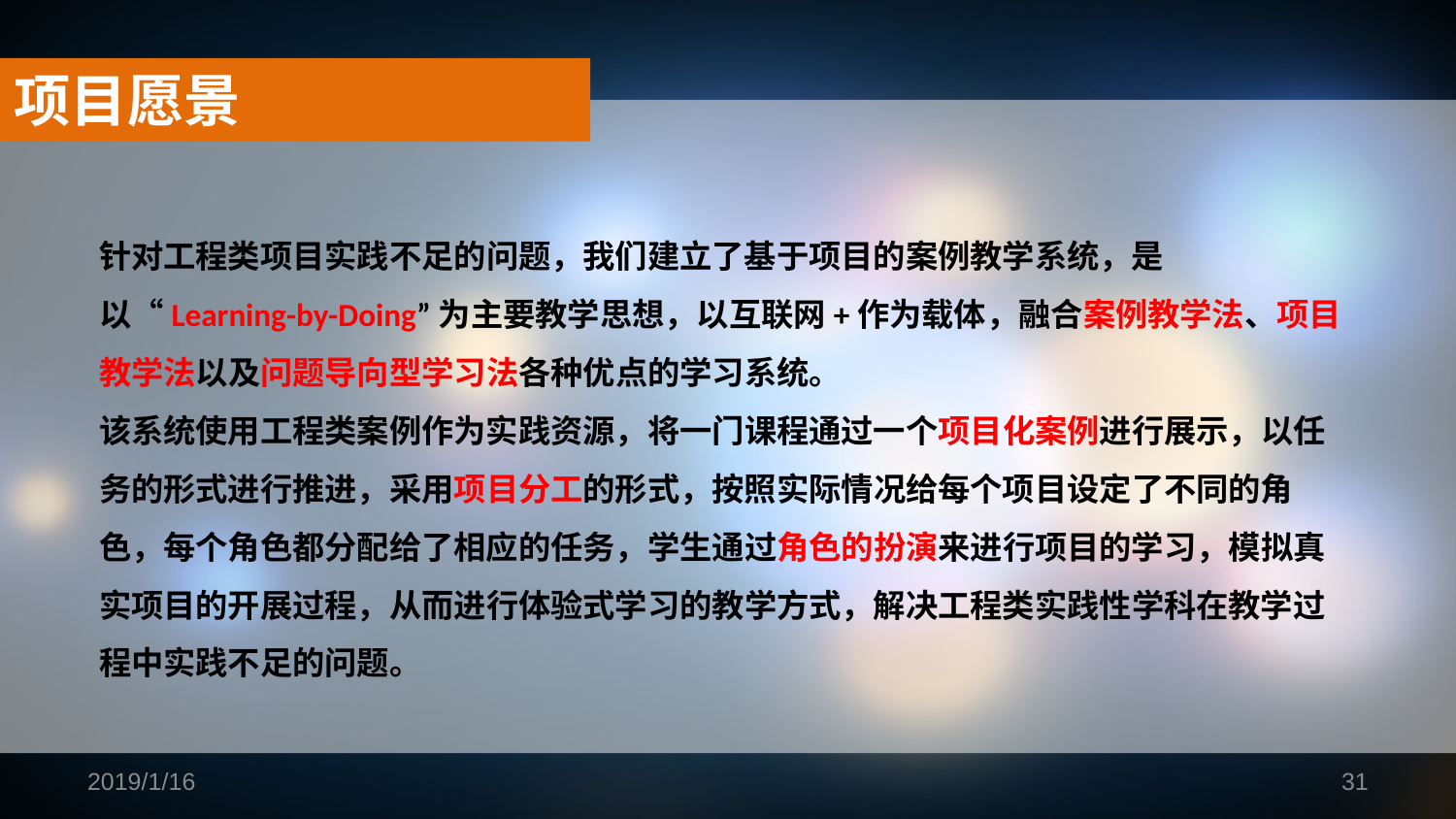

项目愿景

针对工程类项目实践不足的问题，我们建立了基于项目的案例教学系统，是以“Learning-by-Doing”为主要教学思想，以互联网+作为载体，融合案例教学法、项目教学法以及问题导向型学习法各种优点的学习系统。
该系统使用工程类案例作为实践资源，将一门课程通过一个项目化案例进行展示，以任务的形式进行推进，采用项目分工的形式，按照实际情况给每个项目设定了不同的角色，每个角色都分配给了相应的任务，学生通过角色的扮演来进行项目的学习，模拟真实项目的开展过程，从而进行体验式学习的教学方式，解决工程类实践性学科在教学过程中实践不足的问题。
2019/1/16
31